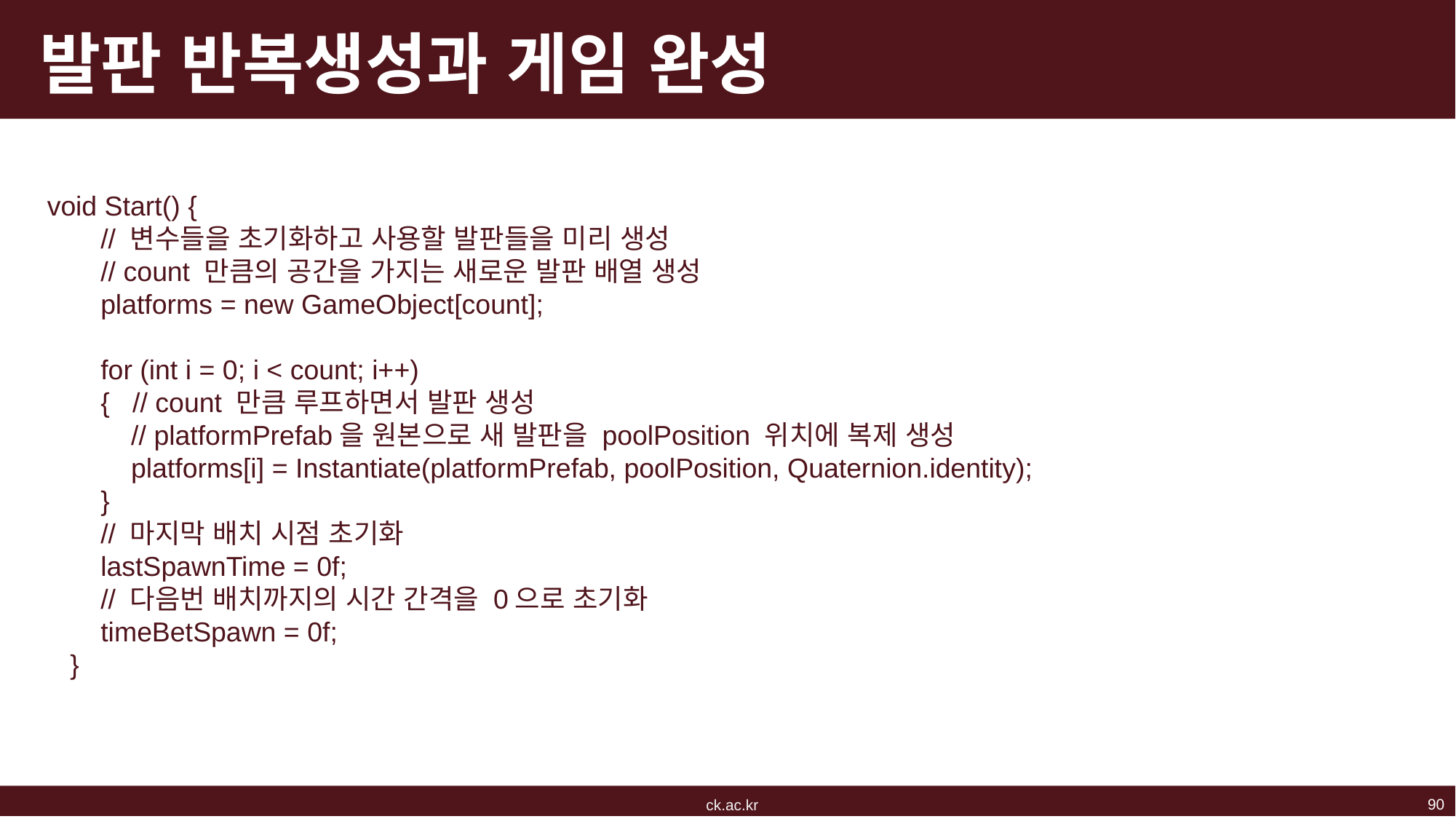

# 발판 반복생성과 게임 완성
 void Start() {
        // 변수들을 초기화하고 사용할 발판들을 미리 생성
        // count 만큼의 공간을 가지는 새로운 발판 배열 생성
        platforms = new GameObject[count];

        for (int i = 0; i < count; i++)
        {   // count 만큼 루프하면서 발판 생성
            // platformPrefab을 원본으로 새 발판을 poolPosition 위치에 복제 생성
            platforms[i] = Instantiate(platformPrefab, poolPosition, Quaternion.identity);
        }
        // 마지막 배치 시점 초기화
        lastSpawnTime = 0f;
        // 다음번 배치까지의 시간 간격을 0으로 초기화
        timeBetSpawn = 0f;
    }
90
ck.ac.kr